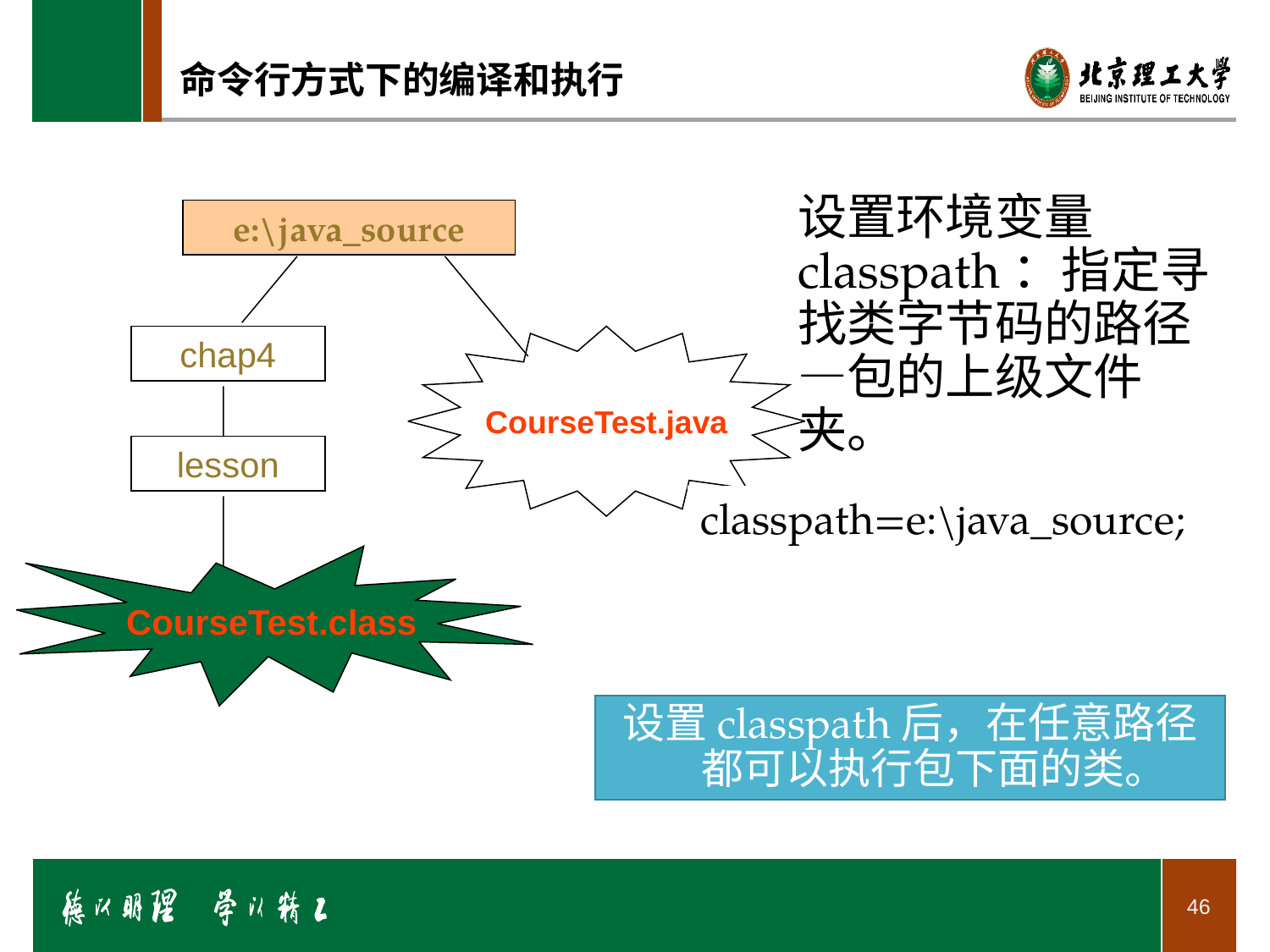

# 命令行方式下的编译和执行
设置环境变量classpath：指定寻找类字节码的路径—包的上级文件夹。

e:\java_source

chap4

lesson

CourseTest.class
CourseTest.java
classpath=e:\java_source;
设置classpath后，在任意路径都可以执行包下面的类。